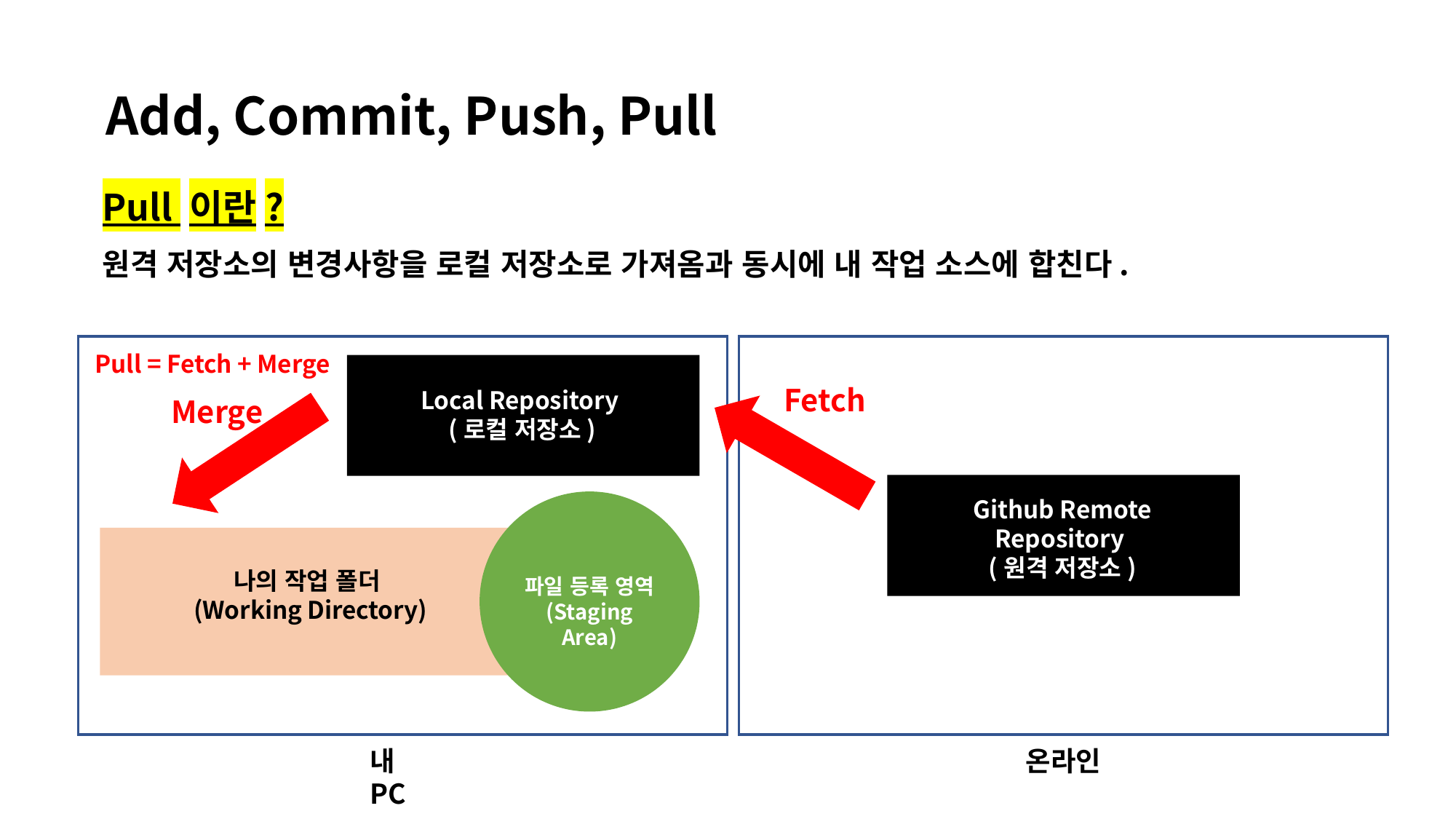

Add, Commit, Push, Pull
Pull 이란?
원격 저장소의 변경사항을 로컬 저장소로 가져옴과 동시에 내 작업 소스에 합친다.

Pull = Fetch + Merge

Local Repository
(로컬 저장소)

Fetch
Merge

Github Remote Repository
(원격 저장소)

파일 등록 영역
(Staging Area)

나의 작업 폴더
(Working Directory)
내 PC
온라인